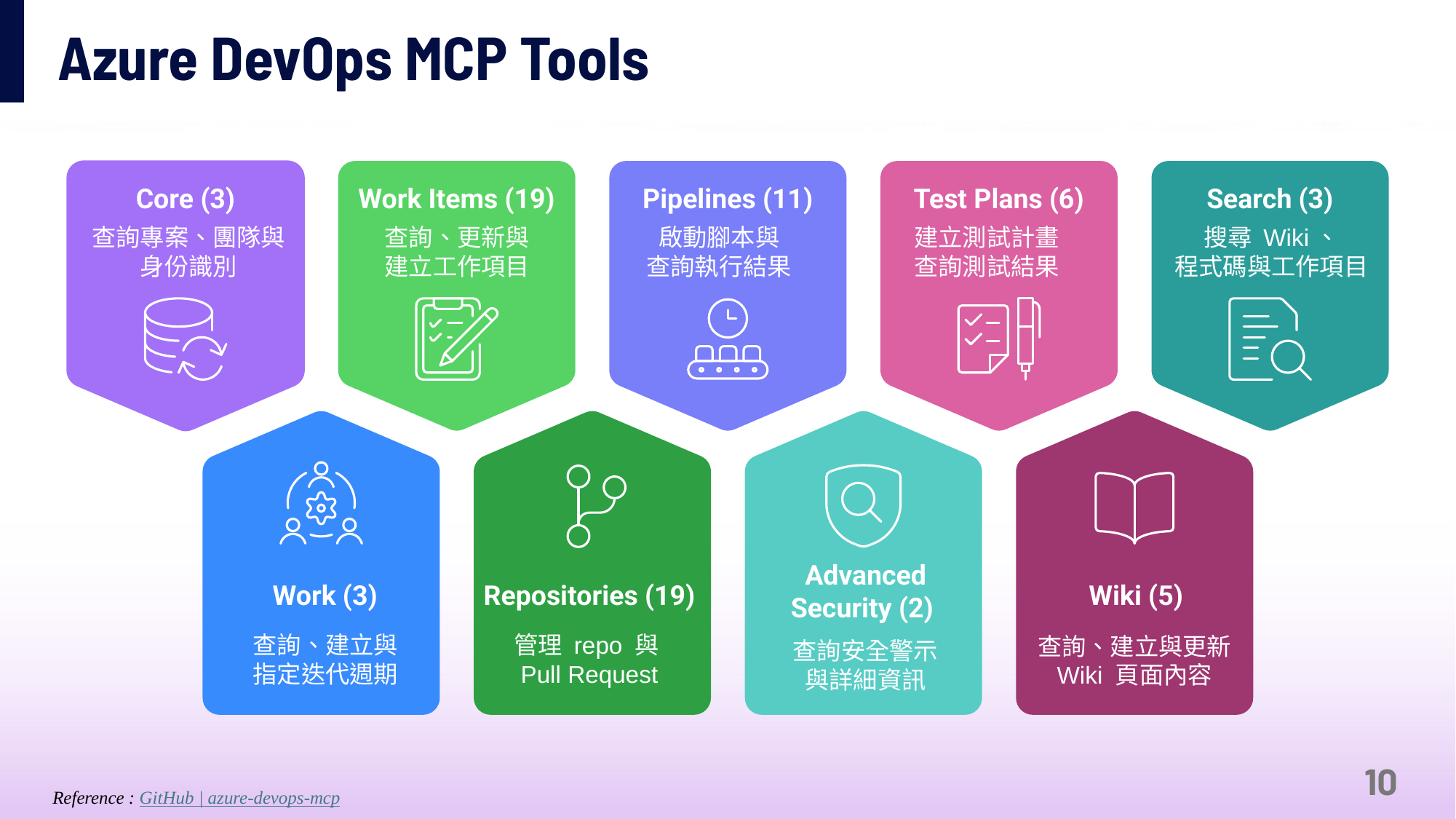

# Azure DevOps MCP Tools

Core (3)
Work Items (19)
Pipelines (11)
Test Plans (6)
Search (3)
查詢專案、團隊與身份識別
查詢、更新與
建立工作項目
啟動腳本與
查詢執行結果
建立測試計畫
查詢測試結果
搜尋 Wiki、
程式碼與工作項目

Advanced
Security (2)
Work (3)
Repositories (19)
Wiki (5)
管理 repo 與
Pull Request
查詢、建立與
指定迭代週期
查詢、建立與更新
Wiki 頁面內容
查詢安全警示
與詳細資訊
10
Reference : GitHub | azure-devops-mcp